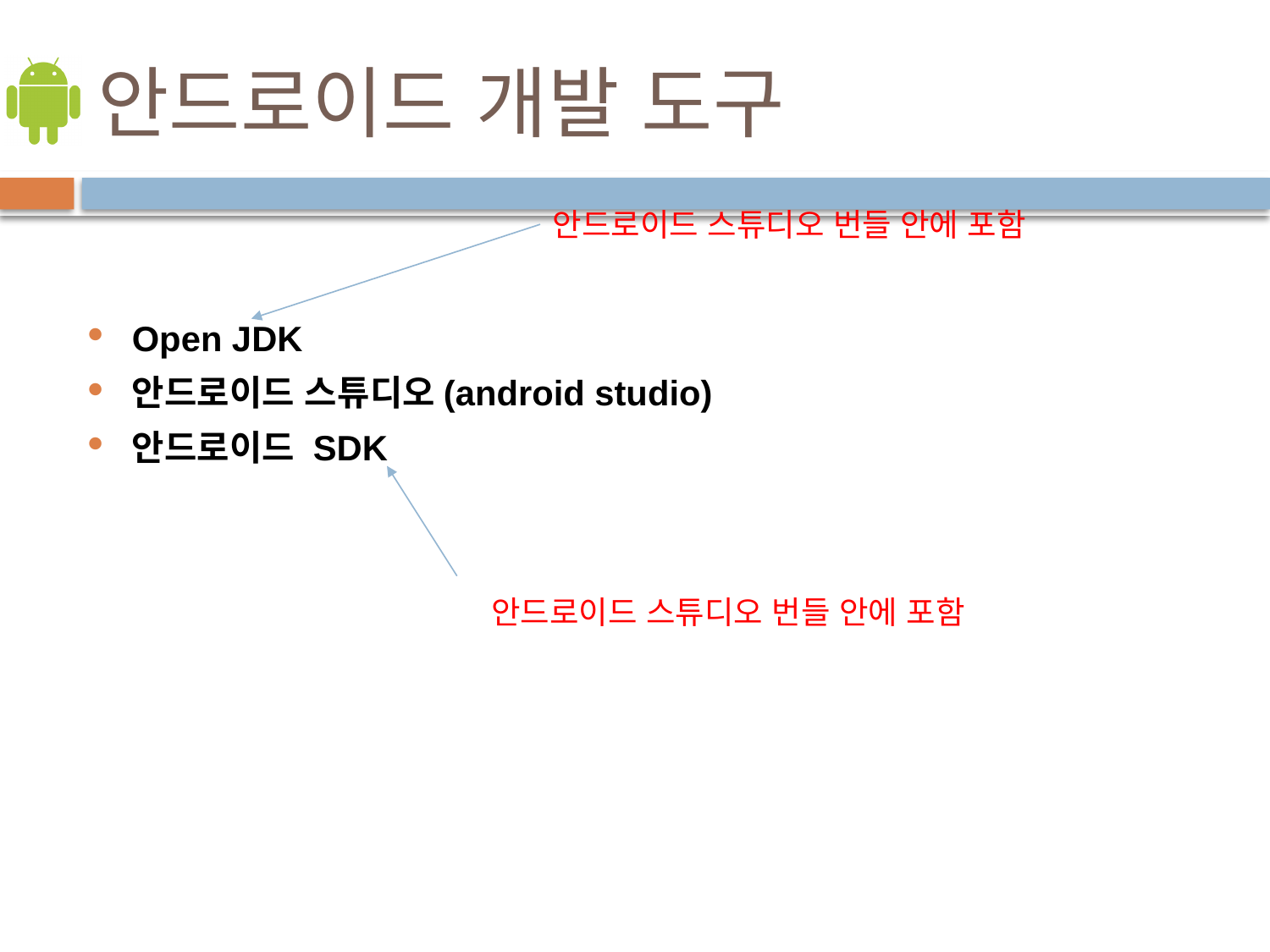

# 안드로이드 개발 도구
안드로이드 스튜디오 번들 안에 포함
Open JDK
안드로이드 스튜디오(android studio)
안드로이드 SDK

안드로이드 스튜디오 번들 안에 포함